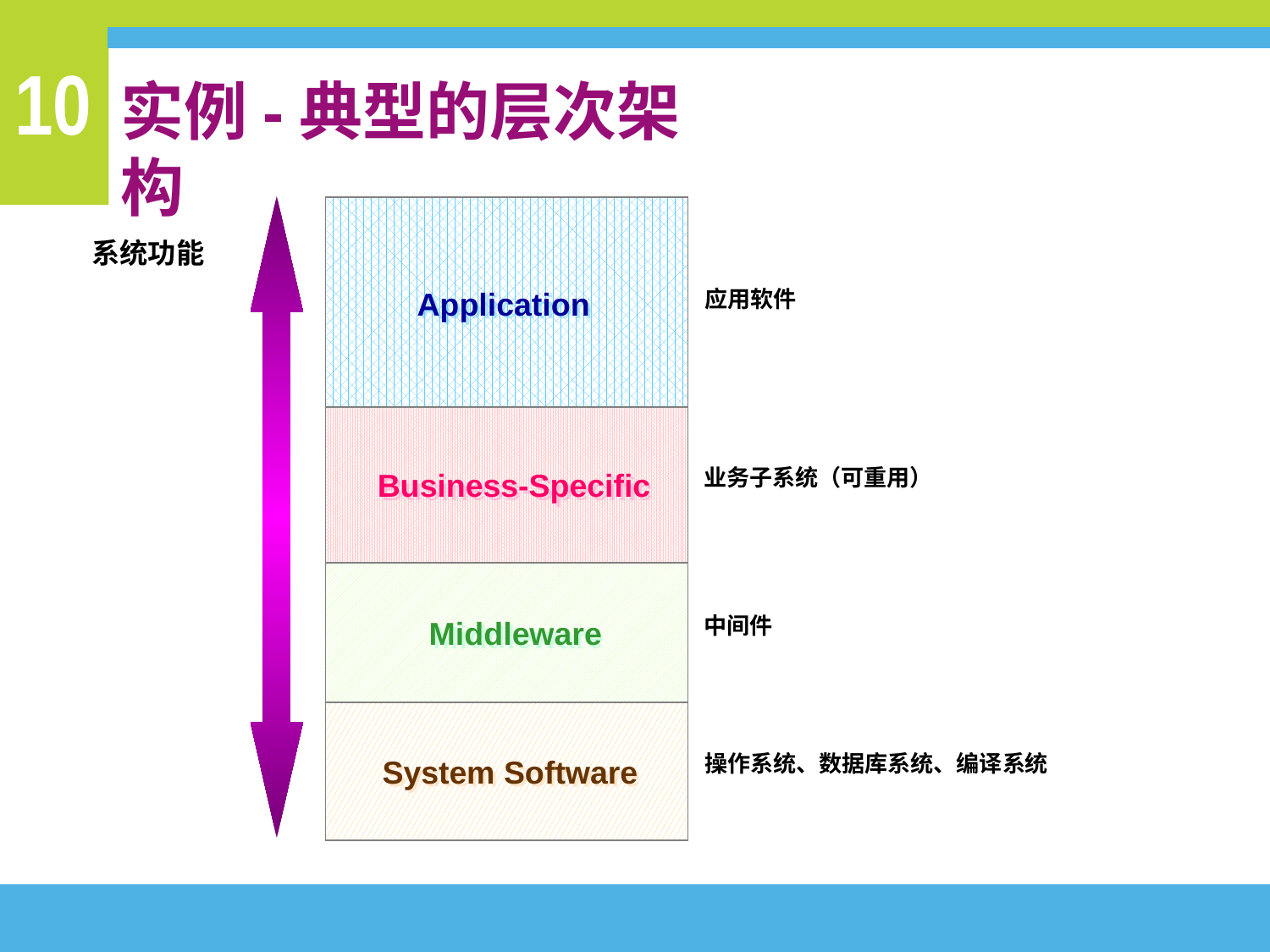

实例-典型的层次架构

系统功能
Application
应用软件

业务子系统（可重用）
Business-Specific

中间件
Middleware

操作系统、数据库系统、编译系统
System Software
General functionality